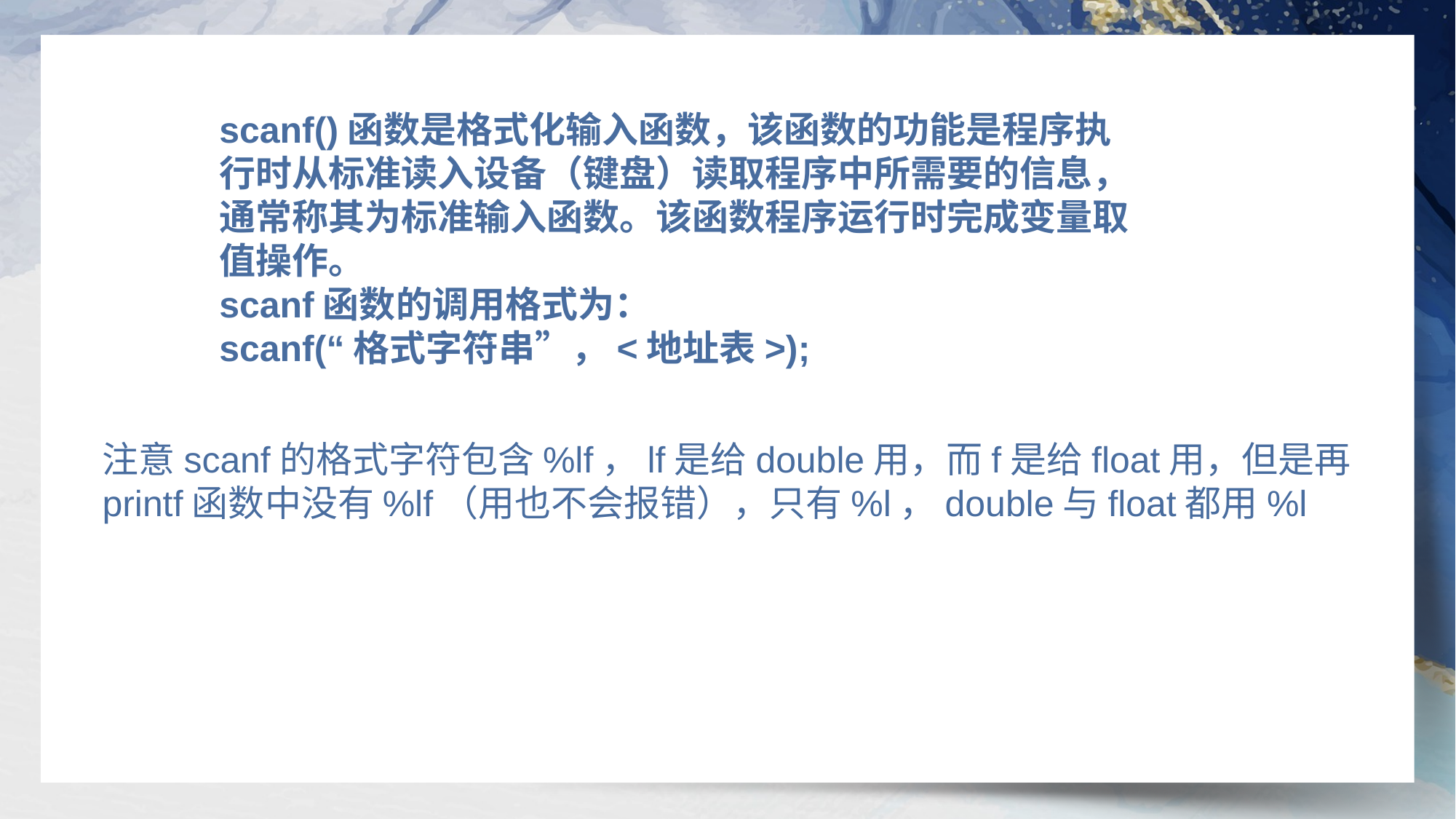

scanf()函数是格式化输入函数，该函数的功能是程序执行时从标准读入设备（键盘）读取程序中所需要的信息，通常称其为标准输入函数。该函数程序运行时完成变量取值操作。
scanf函数的调用格式为：
scanf(“格式字符串”，<地址表>);
注意scanf的格式字符包含%lf，lf是给double用，而f是给float用，但是再printf函数中没有%lf（用也不会报错），只有%l，double与float都用%l